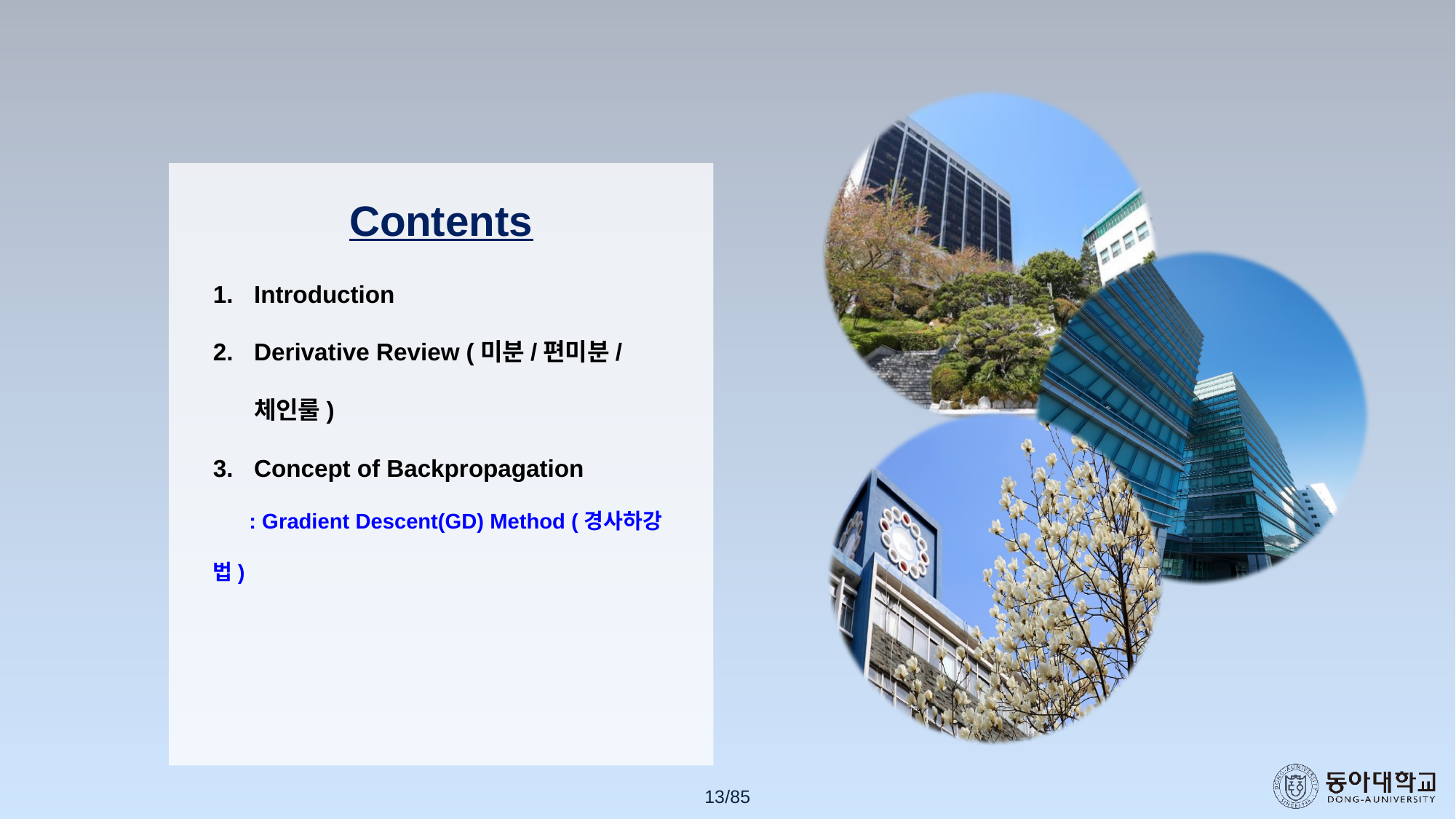

Introduction
Derivative Review (미분/편미분/체인룰)
Concept of Backpropagation
      : Gradient Descent(GD) Method (경사하강법)